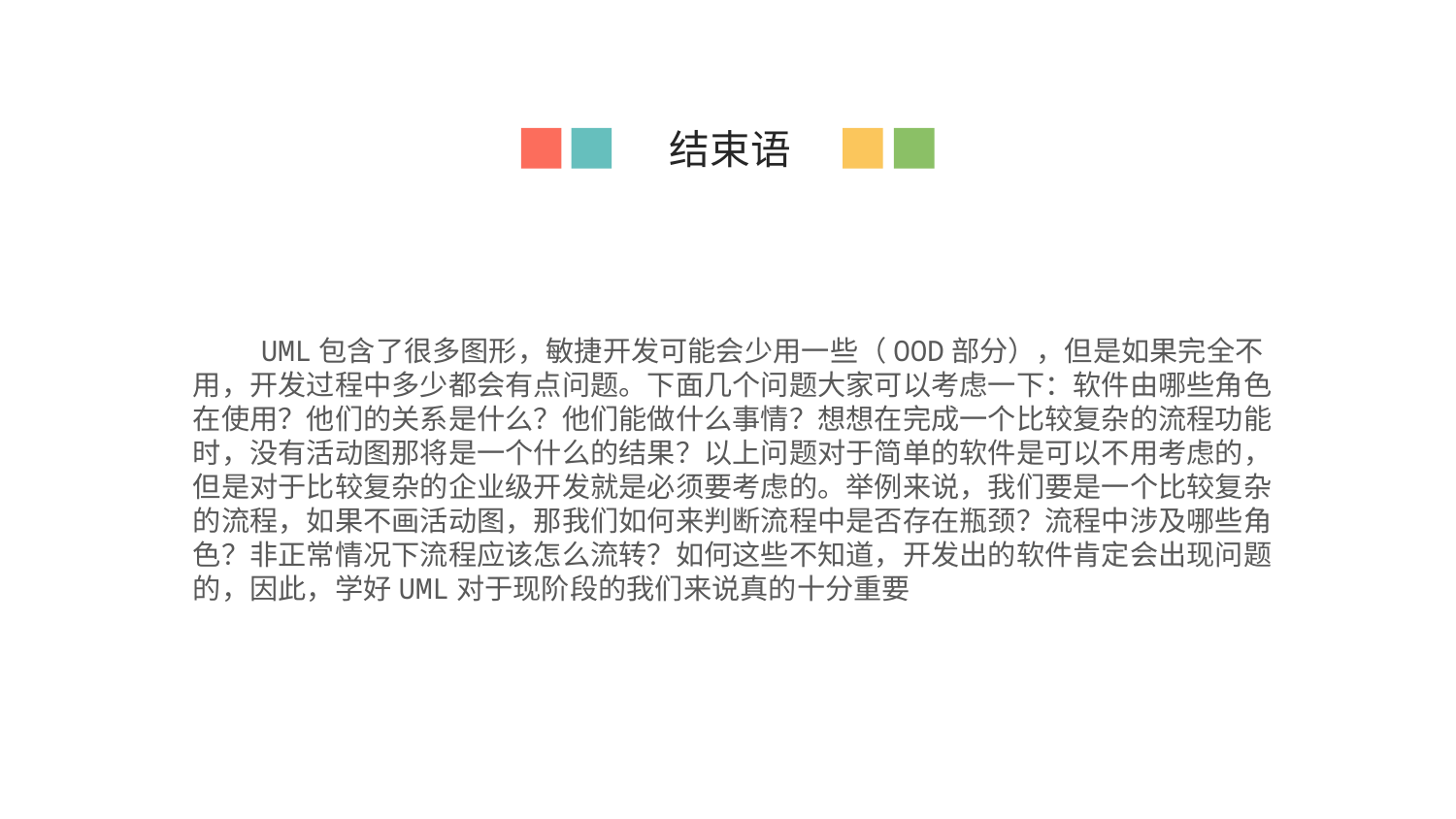

结束语

    UML包含了很多图形，敏捷开发可能会少用一些（OOD部分），但是如果完全不用，开发过程中多少都会有点问题。下面几个问题大家可以考虑一下：软件由哪些角色在使用？他们的关系是什么？他们能做什么事情？想想在完成一个比较复杂的流程功能时，没有活动图那将是一个什么的结果？以上问题对于简单的软件是可以不用考虑的，但是对于比较复杂的企业级开发就是必须要考虑的。举例来说，我们要是一个比较复杂的流程，如果不画活动图，那我们如何来判断流程中是否存在瓶颈？流程中涉及哪些角色？非正常情况下流程应该怎么流转？如何这些不知道，开发出的软件肯定会出现问题的，因此，学好UML对于现阶段的我们来说真的十分重要